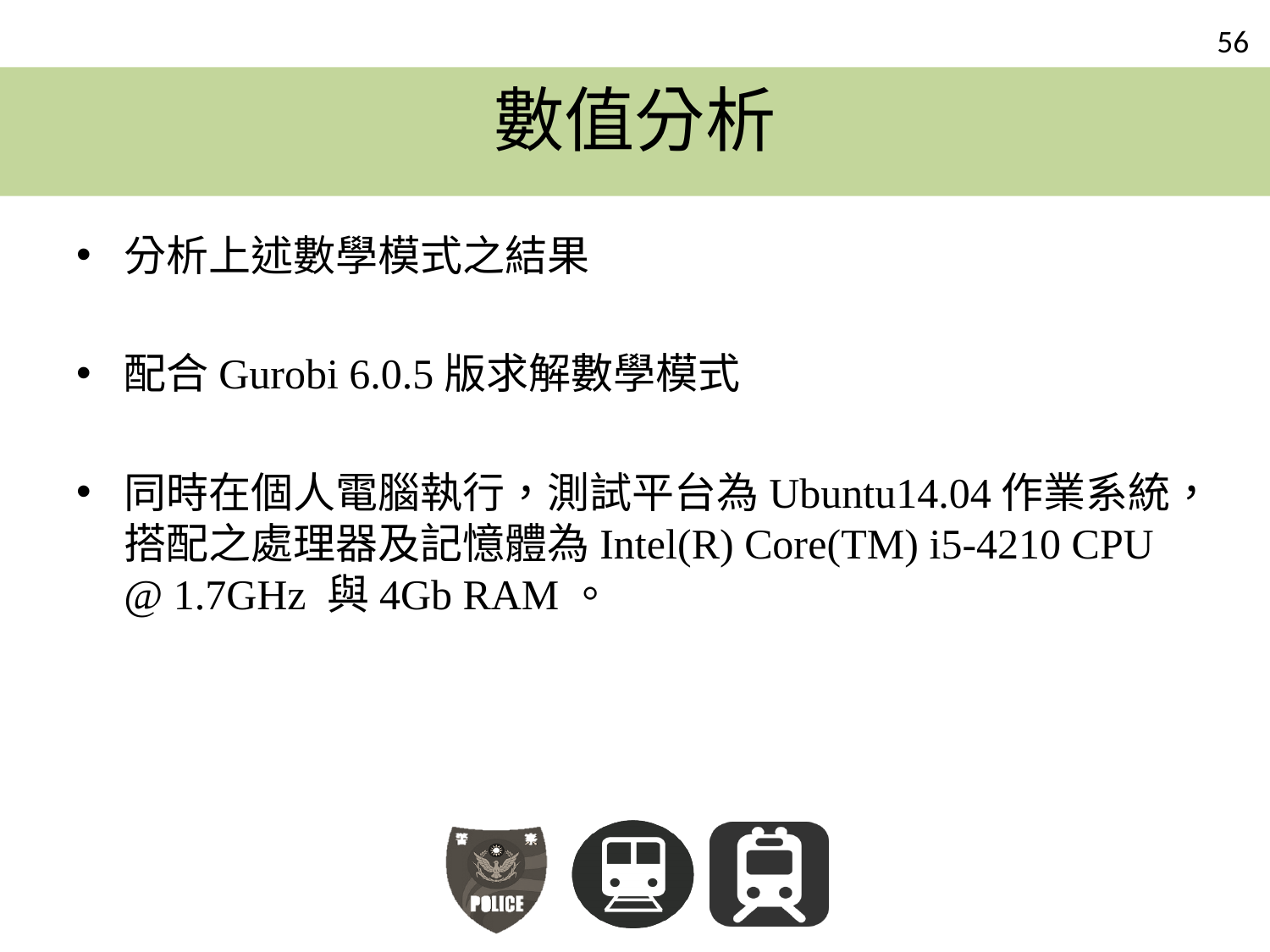

# 數值分析
分析上述數學模式之結果

配合Gurobi 6.0.5版求解數學模式

同時在個人電腦執行，測試平台為Ubuntu14.04作業系統，搭配之處理器及記憶體為Intel(R) Core(TM) i5-4210 CPU @ 1.7GHz 與4Gb RAM。